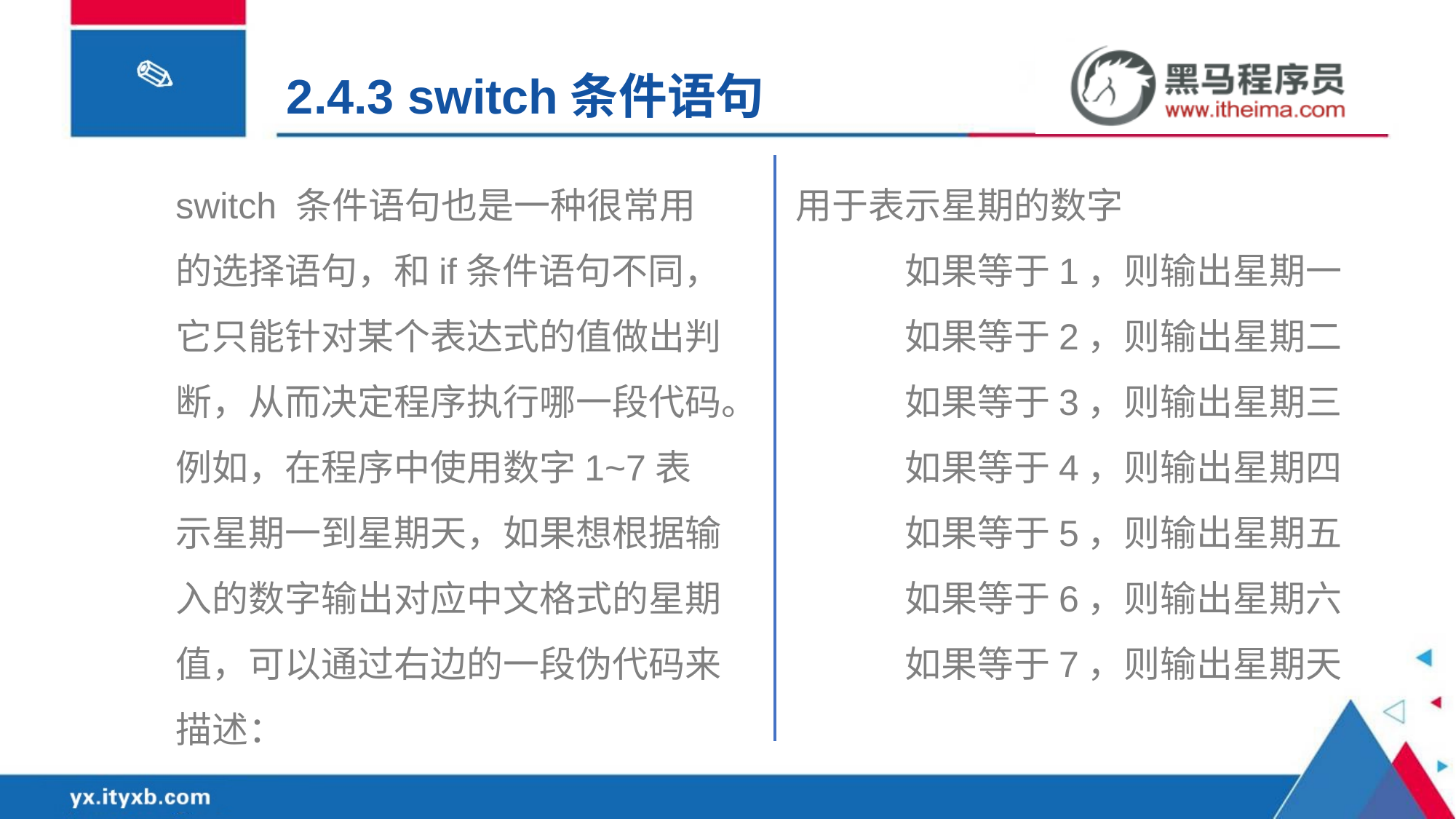

2.4.3 switch条件语句

switch 条件语句也是一种很常用的选择语句，和if条件语句不同，它只能针对某个表达式的值做出判断，从而决定程序执行哪一段代码。例如，在程序中使用数字1~7表示星期一到星期天，如果想根据输入的数字输出对应中文格式的星期值，可以通过右边的一段伪代码来描述：
用于表示星期的数字
	如果等于1，则输出星期一
	如果等于2，则输出星期二
	如果等于3，则输出星期三
	如果等于4，则输出星期四
	如果等于5，则输出星期五
	如果等于6，则输出星期六
	如果等于7，则输出星期天